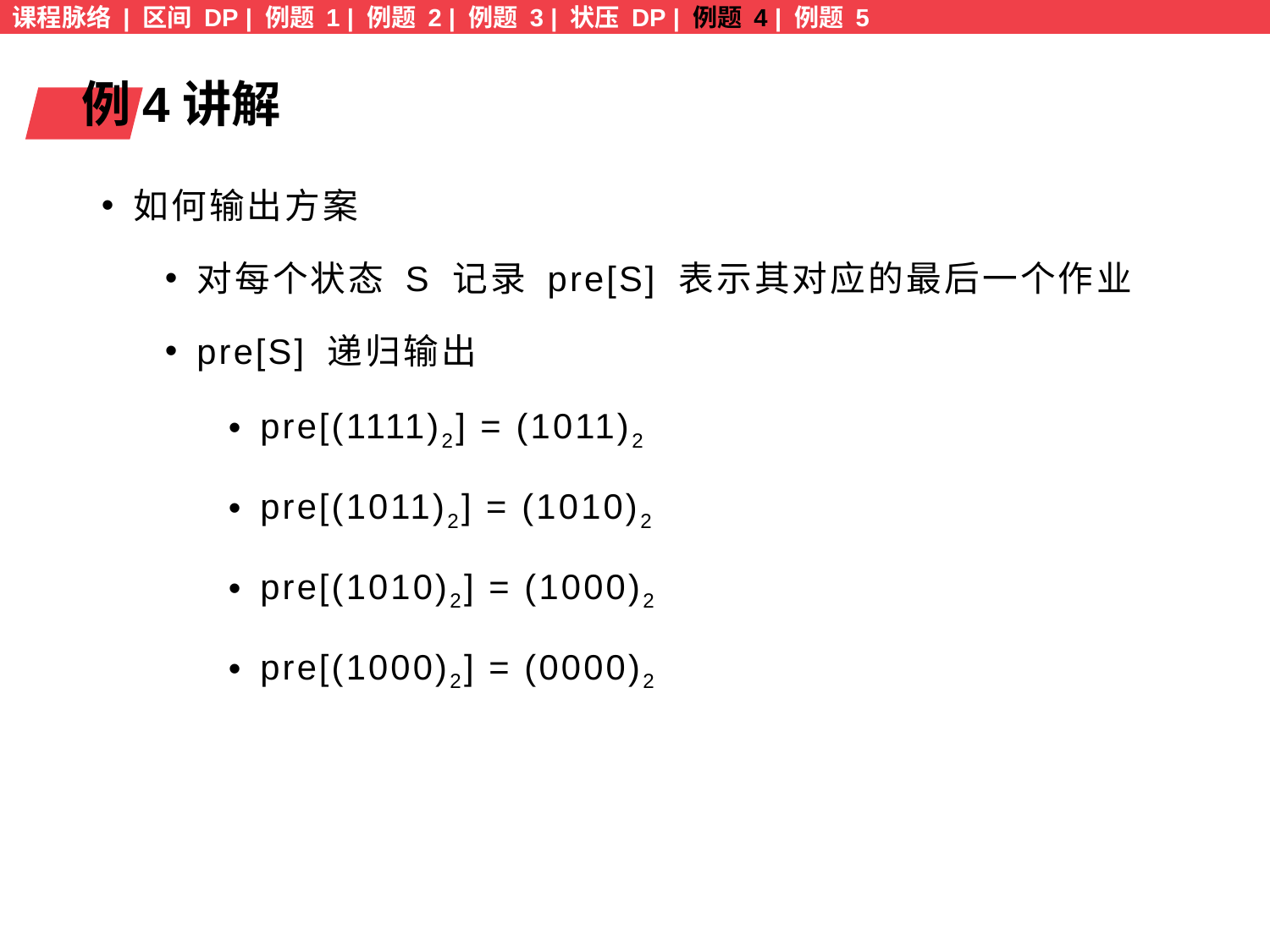

课程脉络 | 区间 DP | 例题 1 | 例题 2 | 例题 3 | 状压 DP | 例题 4 | 例题 5
例4讲解

如何输出方案
对每个状态 S 记录 pre[S] 表示其对应的最后一个作业
pre[S] 递归输出
pre[(1111)2] = (1011)2
pre[(1011)2] = (1010)2
pre[(1010)2] = (1000)2
pre[(1000)2] = (0000)2

33